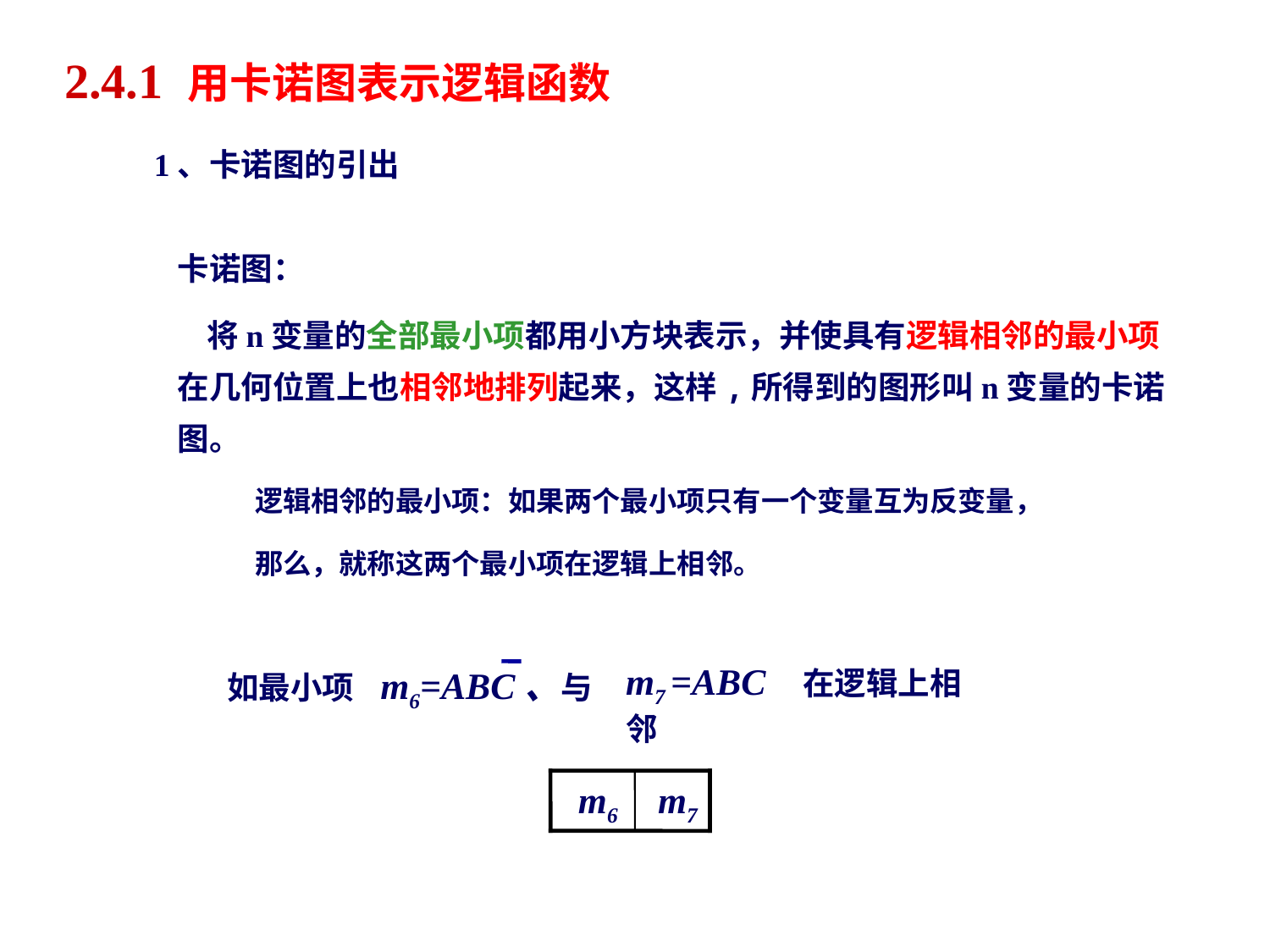

# 2.4.1 用卡诺图表示逻辑函数
1、卡诺图的引出
卡诺图：
   将n变量的全部最小项都用小方块表示，并使具有逻辑相邻的最小项在几何位置上也相邻地排列起来，这样,所得到的图形叫n变量的卡诺图。
逻辑相邻的最小项：如果两个最小项只有一个变量互为反变量，
那么，就称这两个最小项在逻辑上相邻。
m7 =ABC   在逻辑上相邻
m6=ABC、与
如最小项

m6
m7